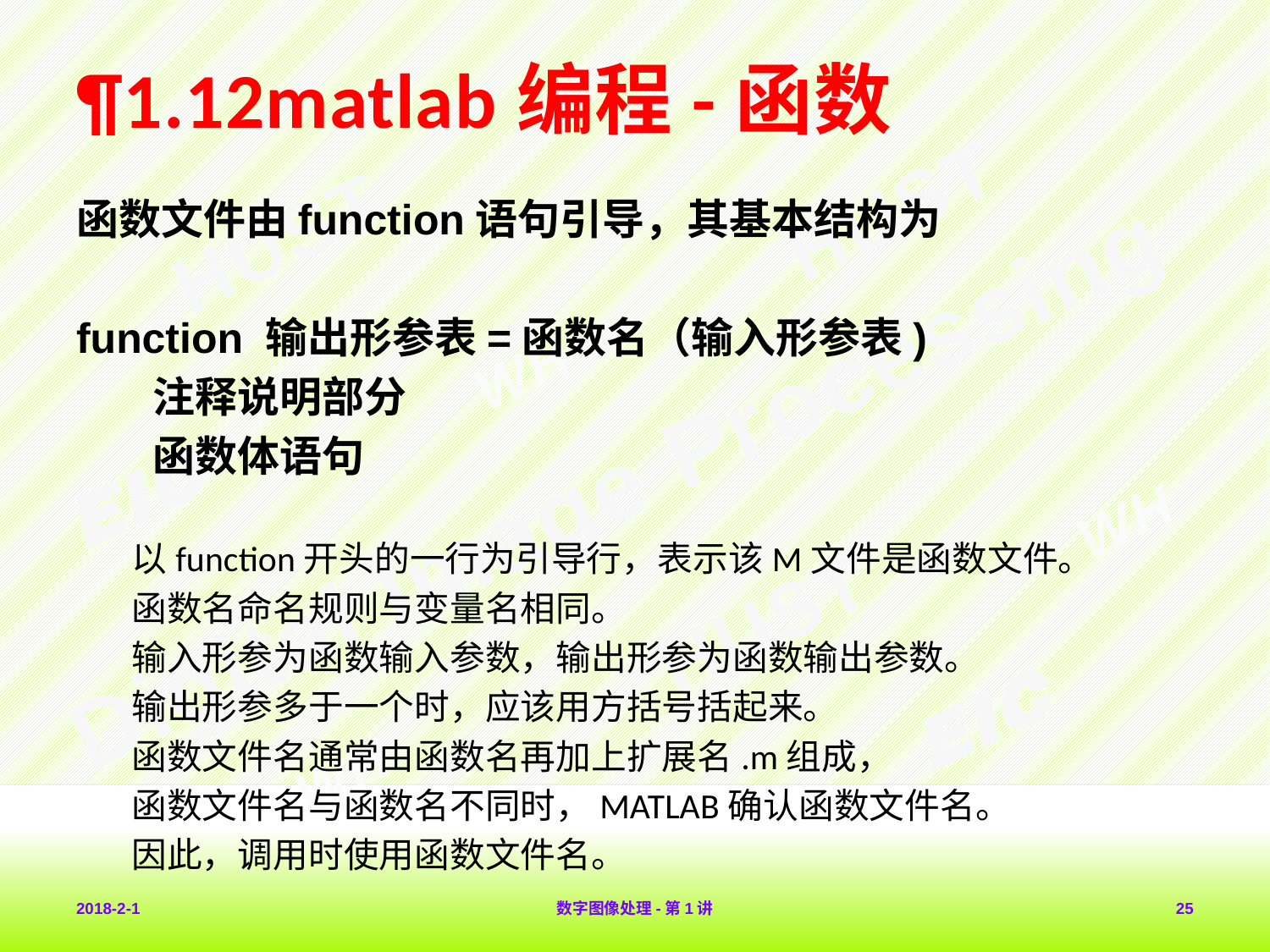

# ¶1.12matlab编程-函数
函数文件由function语句引导，其基本结构为

function 输出形参表=函数名（输入形参表)
       注释说明部分
       函数体语句

以function开头的一行为引导行，表示该M文件是函数文件。
函数名命名规则与变量名相同。
输入形参为函数输入参数，输出形参为函数输出参数。
输出形参多于一个时，应该用方括号括起来。
函数文件名通常由函数名再加上扩展名.m组成，
函数文件名与函数名不同时，MATLAB确认函数文件名。
因此，调用时使用函数文件名。

2018-2-1
数字图像处理-第1讲
25